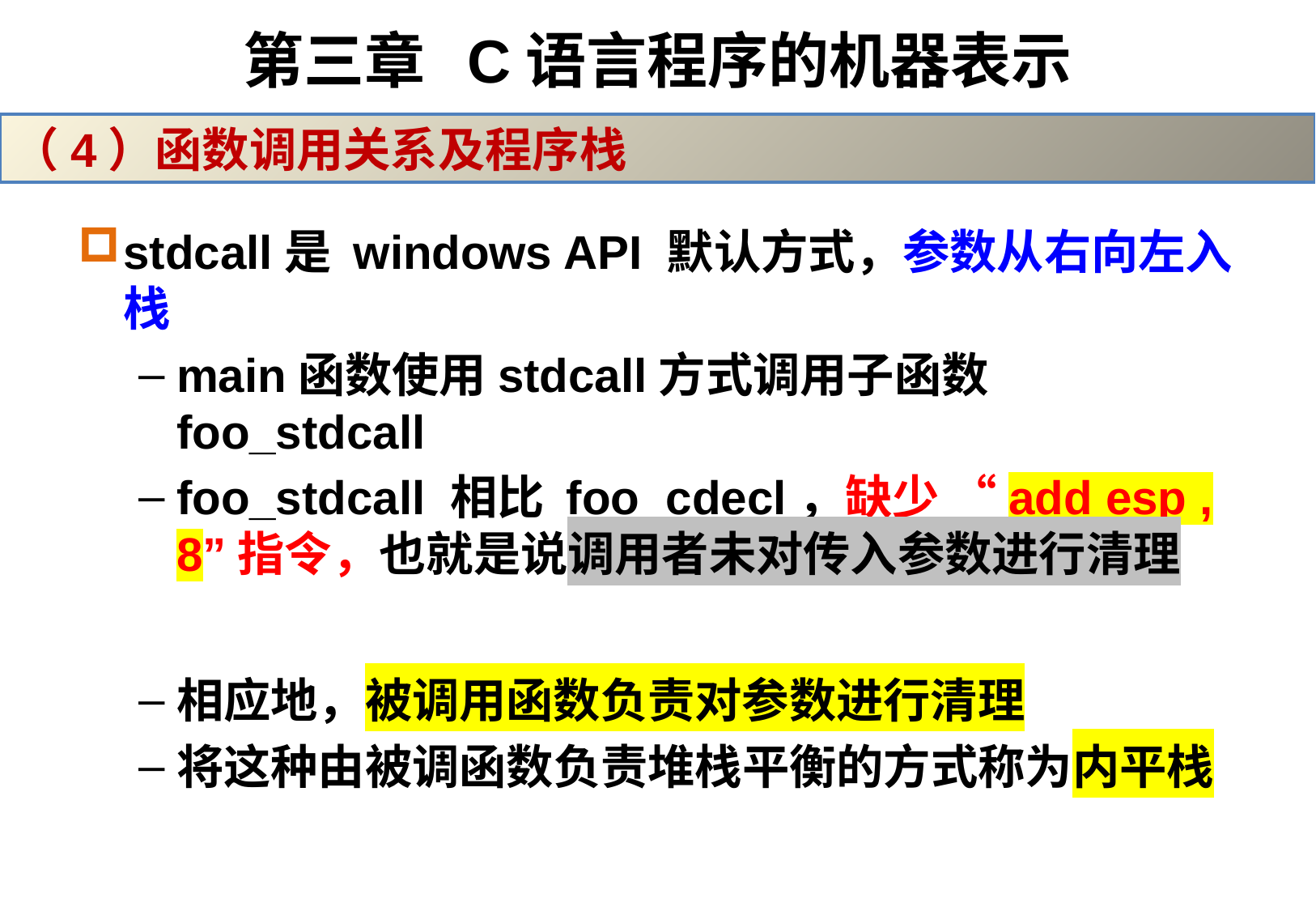

# 第三章  C语言程序的机器表示
（4）函数调用关系及程序栈
stdcall是 windows API 默认方式，参数从右向左入栈
main函数使用stdcall方式调用子函数 foo_stdcall
foo_stdcall 相比 foo_cdecl，缺少 “add esp , 8”指令，也就是说调用者未对传入参数进行清理

相应地，被调用函数负责对参数进行清理
将这种由被调函数负责堆栈平衡的方式称为内平栈